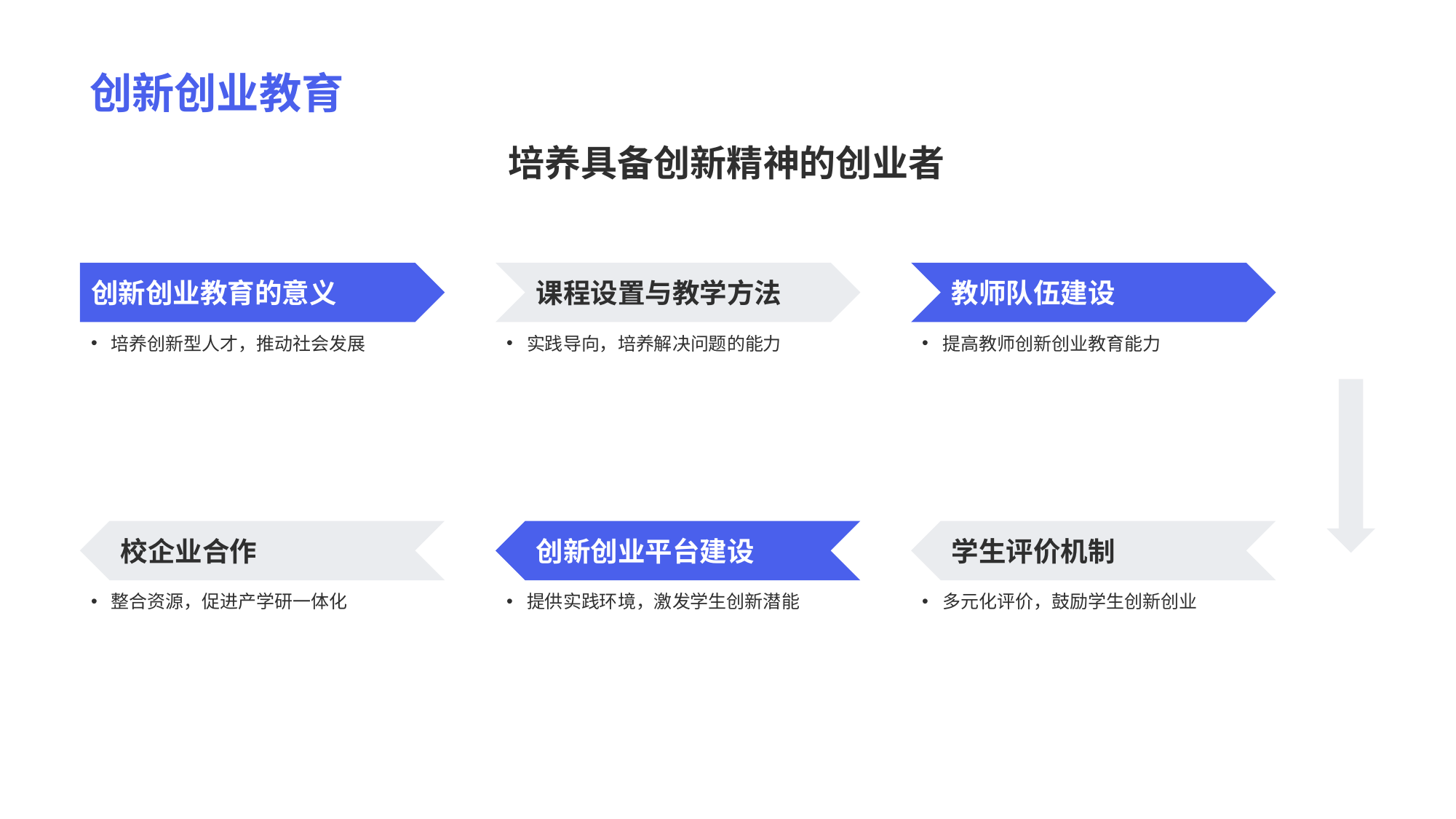

# 创新创业教育
培养具备创新精神的创业者
创新创业教育的意义
培养创新型人才，推动社会发展
课程设置与教学方法
实践导向，培养解决问题的能力
教师队伍建设
提高教师创新创业教育能力

校企业合作
整合资源，促进产学研一体化
创新创业平台建设
提供实践环境，激发学生创新潜能
学生评价机制
多元化评价，鼓励学生创新创业